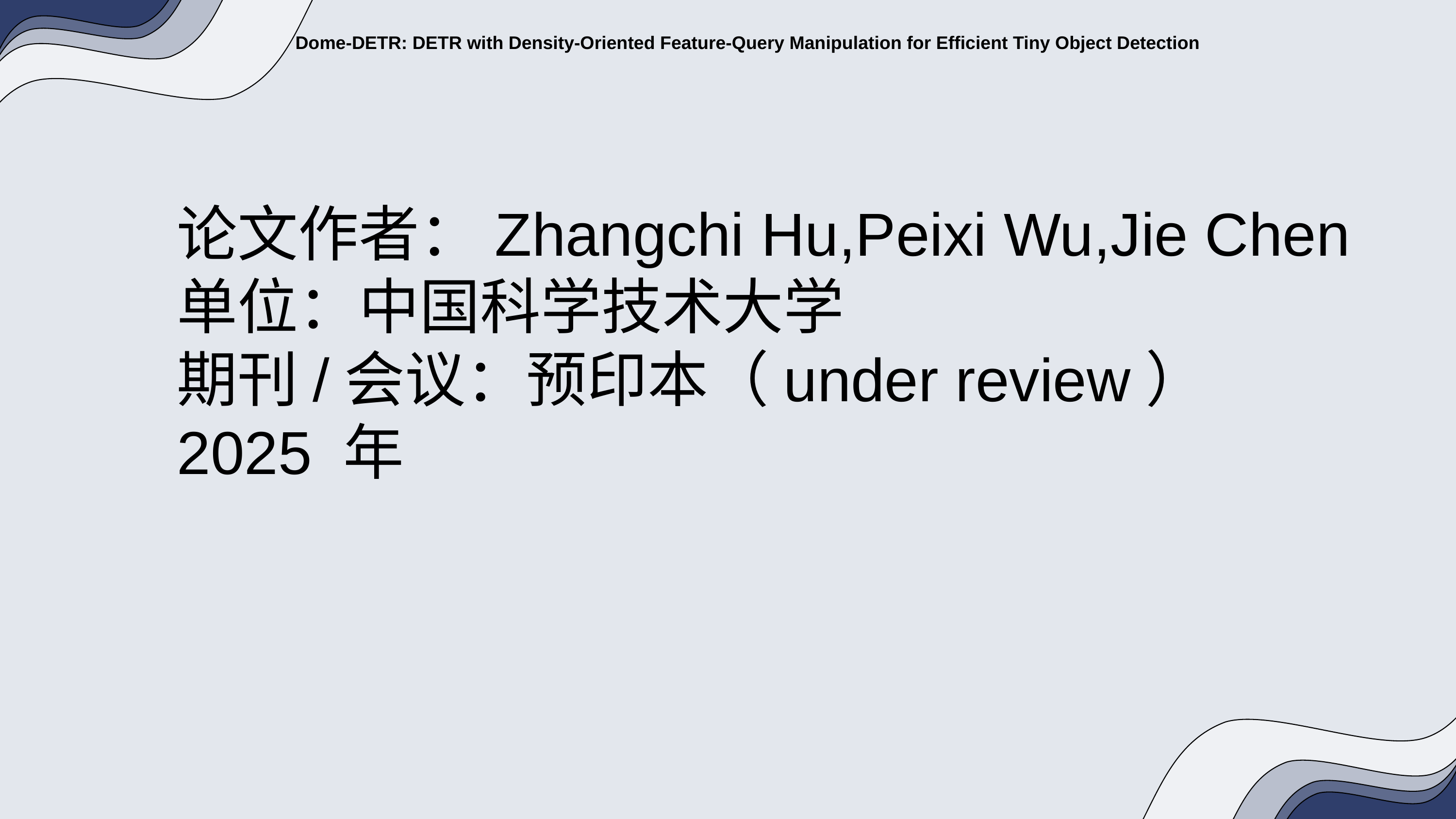

论文作者：Zhangchi Hu,Peixi Wu,Jie Chen
单位：中国科学技术大学
期刊/会议：预印本（under review）
2025 年